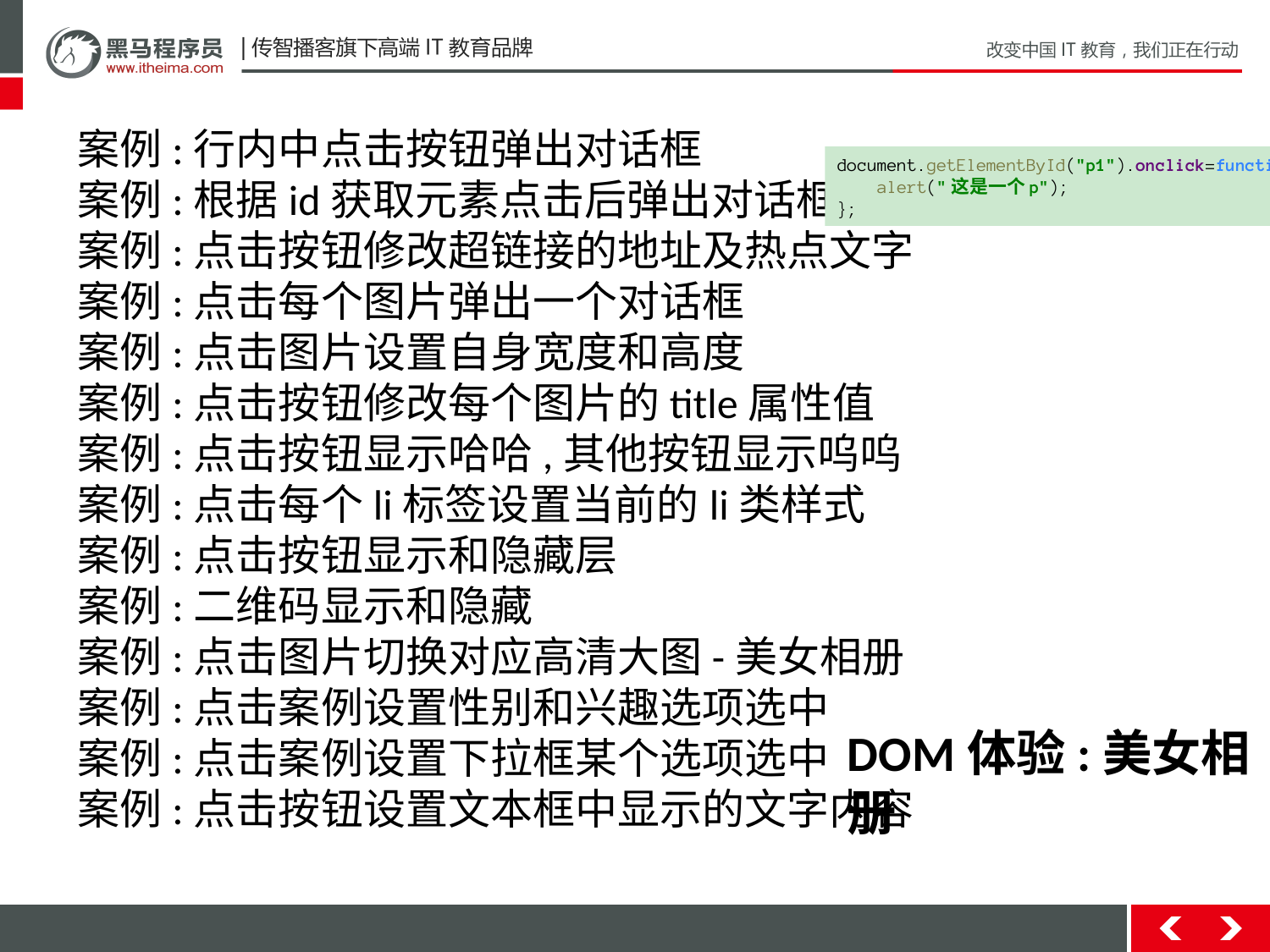

案例:行内中点击按钮弹出对话框
案例:根据id获取元素点击后弹出对话框
案例:点击按钮修改超链接的地址及热点文字
案例:点击每个图片弹出一个对话框
案例:点击图片设置自身宽度和高度
案例:点击按钮修改每个图片的title属性值
案例:点击按钮显示哈哈,其他按钮显示呜呜
案例:点击每个li标签设置当前的li类样式
案例:点击按钮显示和隐藏层
案例:二维码显示和隐藏
案例:点击图片切换对应高清大图-美女相册
案例:点击案例设置性别和兴趣选项选中
案例:点击案例设置下拉框某个选项选中
案例:点击按钮设置文本框中显示的文字内容
document.getElementById("p1").onclick=function () {
    alert("这是一个p");
};
DOM体验:美女相册